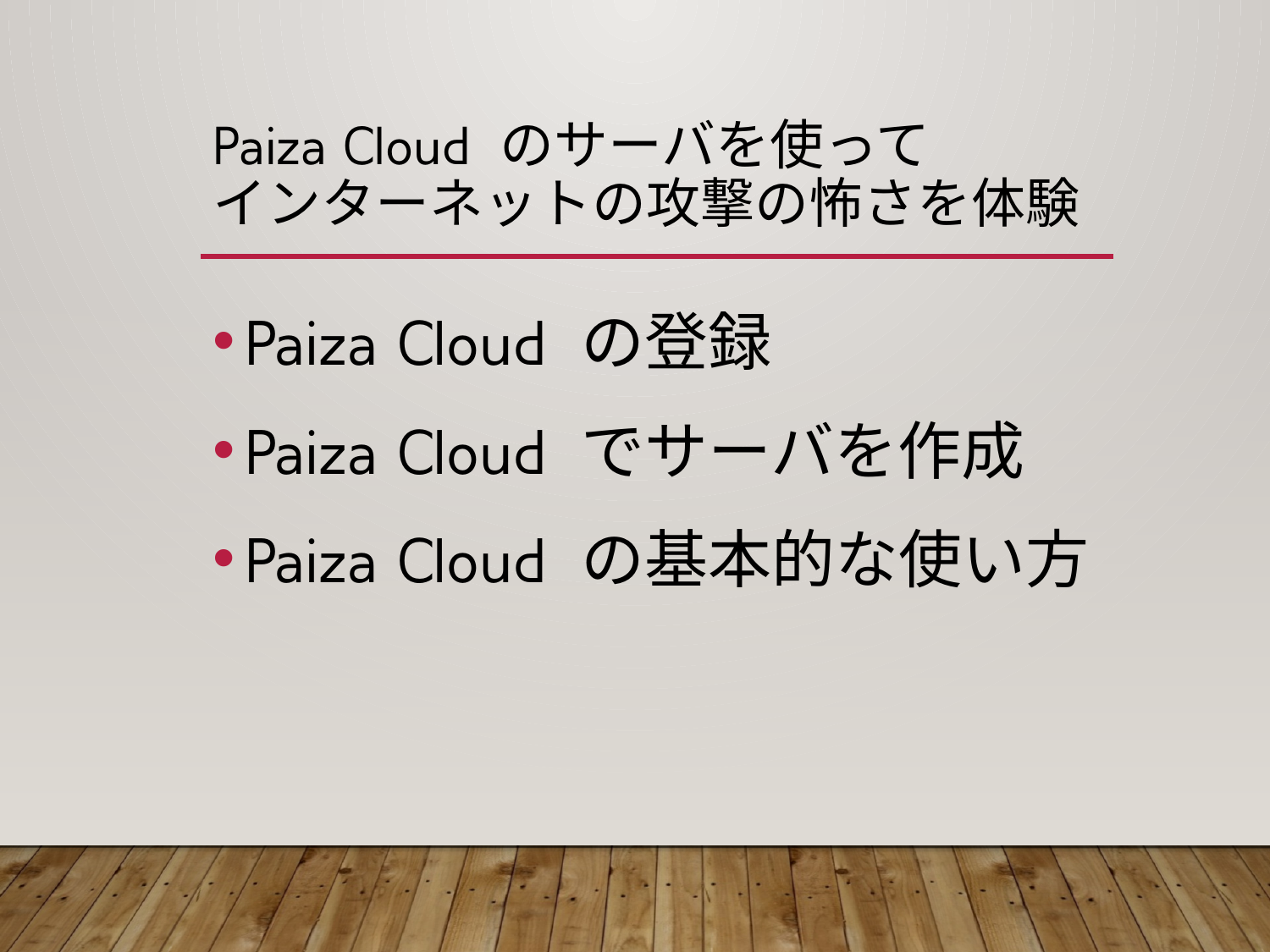

# Paiza Cloud のサーバを使って インターネットの攻撃の怖さを体験
Paiza Cloud の登録
Paiza Cloud でサーバを作成
Paiza Cloud の基本的な使い方